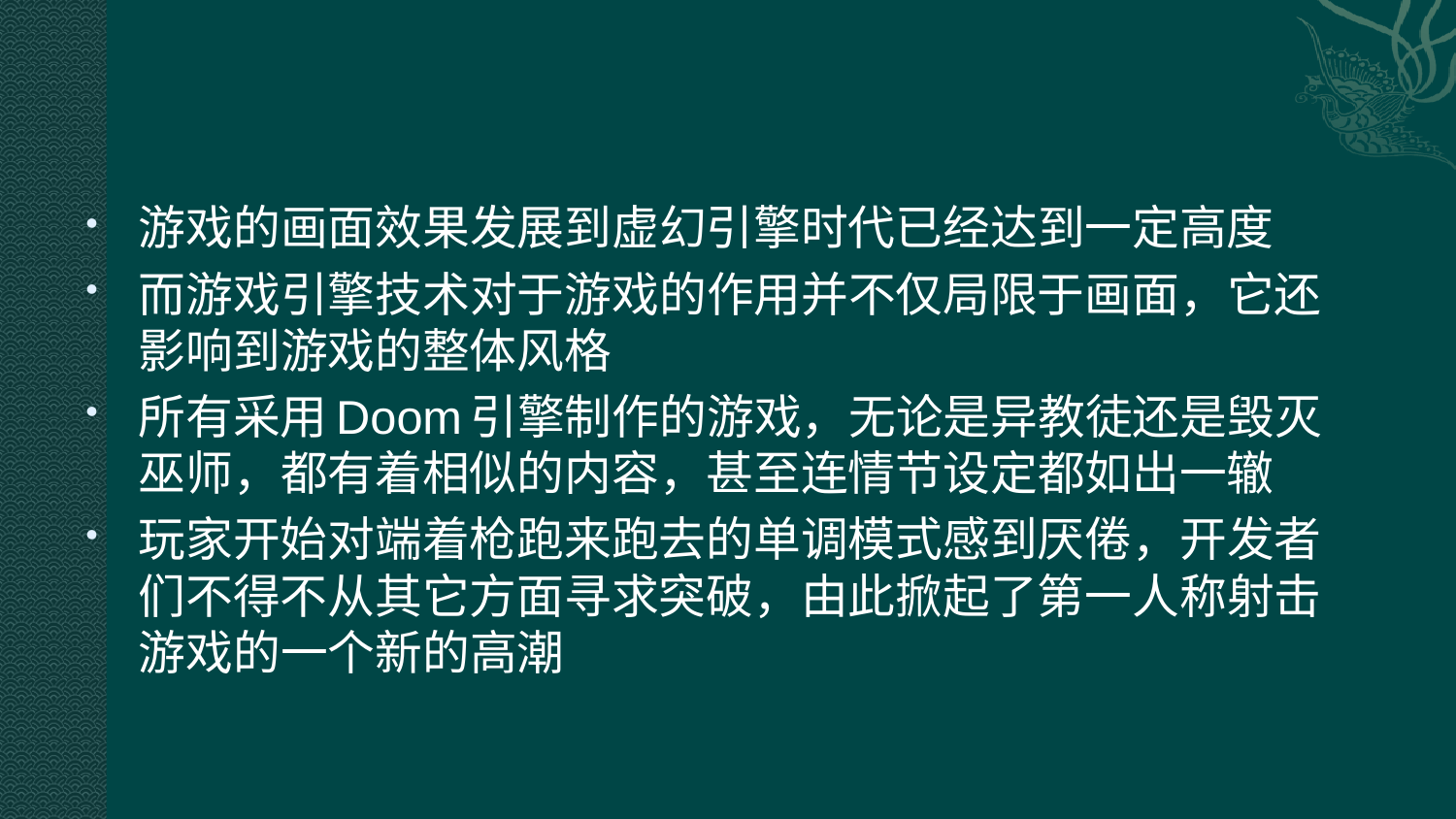

#
游戏的画面效果发展到虚幻引擎时代已经达到一定高度
而游戏引擎技术对于游戏的作用并不仅局限于画面，它还影响到游戏的整体风格
所有采用Doom引擎制作的游戏，无论是异教徒还是毁灭巫师，都有着相似的内容，甚至连情节设定都如出一辙
玩家开始对端着枪跑来跑去的单调模式感到厌倦，开发者们不得不从其它方面寻求突破，由此掀起了第一人称射击游戏的一个新的高潮